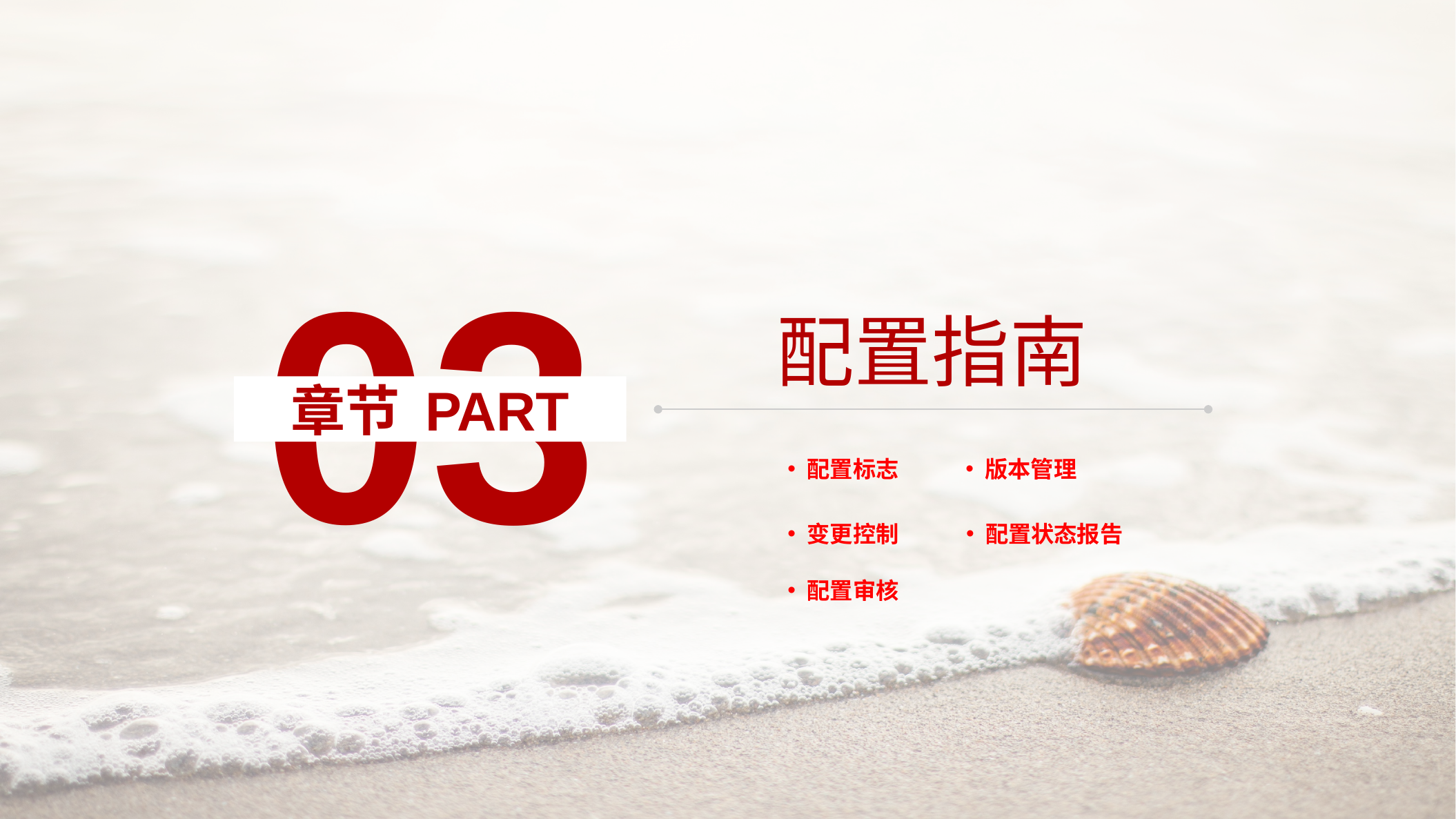

03
配置指南

章节 PART
配置标志
版本管理
变更控制
配置状态报告
配置审核